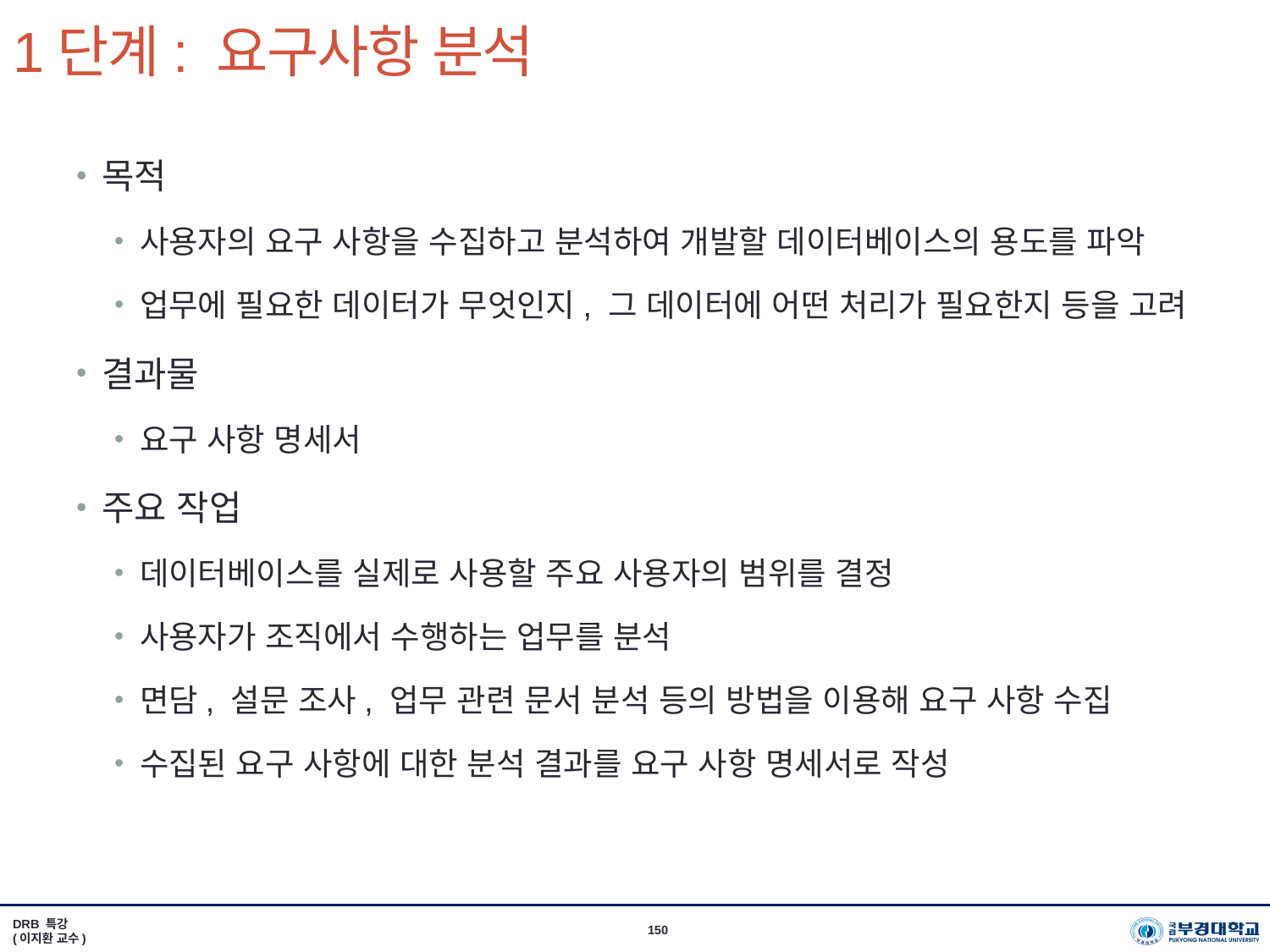

# 1단계: 요구사항 분석
목적
사용자의 요구 사항을 수집하고 분석하여 개발할 데이터베이스의 용도를 파악
업무에 필요한 데이터가 무엇인지, 그 데이터에 어떤 처리가 필요한지 등을 고려
결과물
요구 사항 명세서
주요 작업
데이터베이스를 실제로 사용할 주요 사용자의 범위를 결정
사용자가 조직에서 수행하는 업무를 분석
면담, 설문 조사, 업무 관련 문서 분석 등의 방법을 이용해 요구 사항 수집
수집된 요구 사항에 대한 분석 결과를 요구 사항 명세서로 작성

DRB 특강
(이지환 교수)